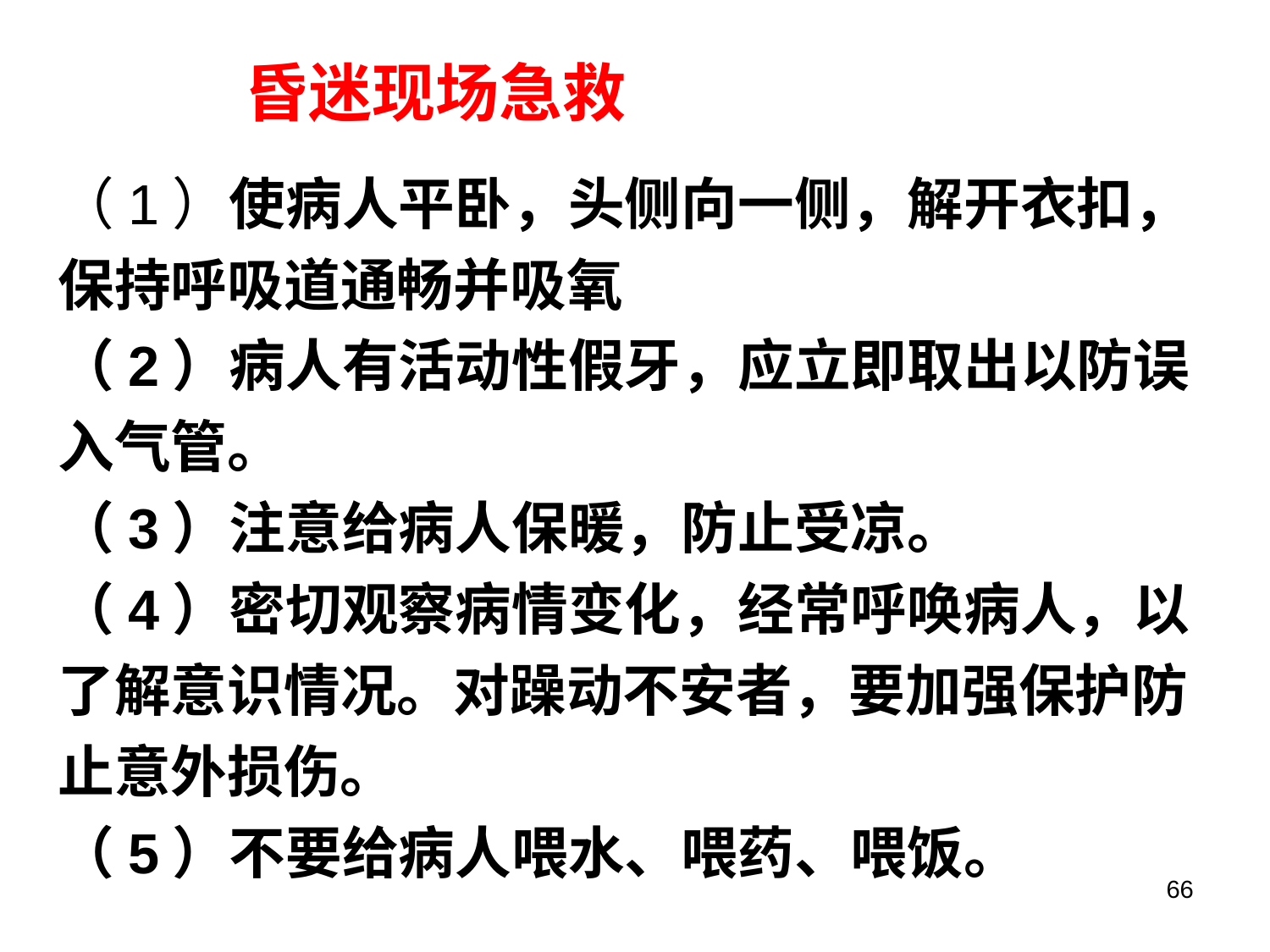

昏迷现场急救
（1）使病人平卧，头侧向一侧，解开衣扣，保持呼吸道通畅并吸氧
（2）病人有活动性假牙，应立即取出以防误入气管。
（3）注意给病人保暖，防止受凉。
（4）密切观察病情变化，经常呼唤病人，以了解意识情况。对躁动不安者，要加强保护防止意外损伤。
（5）不要给病人喂水、喂药、喂饭。
66